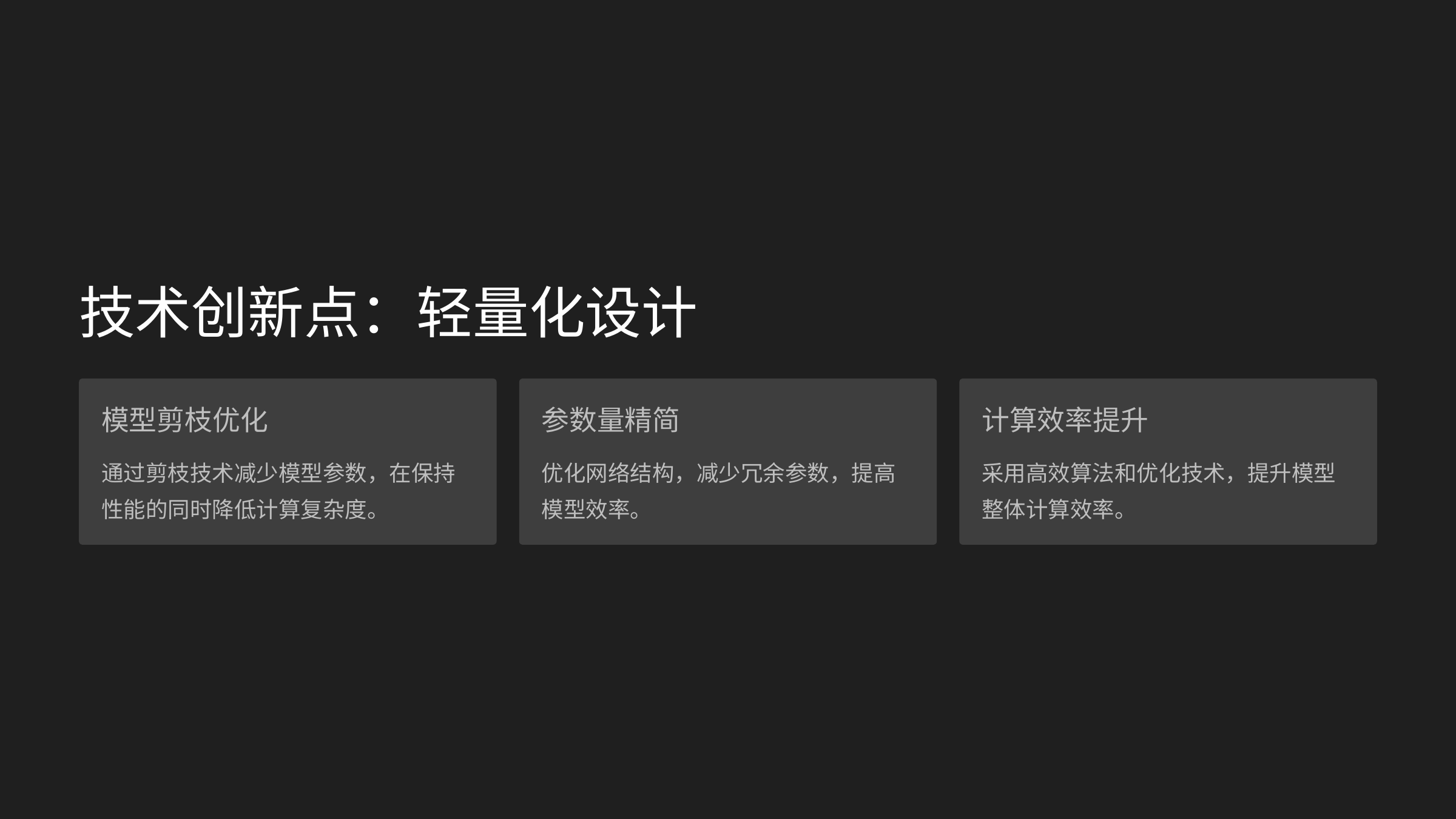

技术创新点：轻量化设计

模型剪枝优化
参数量精简
计算效率提升
通过剪枝技术减少模型参数，在保持性能的同时降低计算复杂度。
优化网络结构，减少冗余参数，提高模型效率。
采用高效算法和优化技术，提升模型整体计算效率。